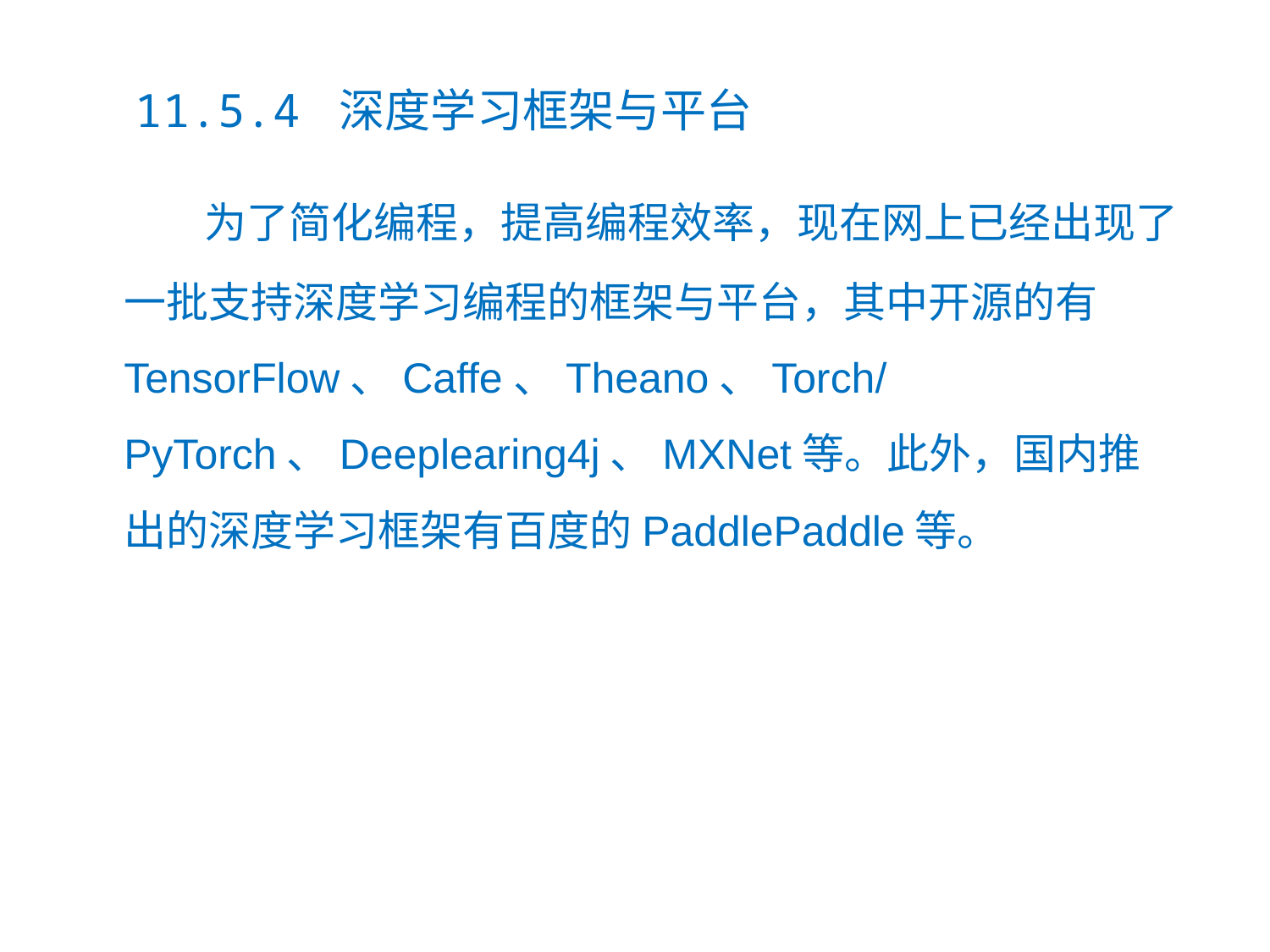

11.5.4 深度学习框架与平台
         为了简化编程，提高编程效率，现在网上已经出现了一批支持深度学习编程的框架与平台，其中开源的有TensorFlow、Caffe、Theano、Torch/PyTorch、Deeplearing4j、MXNet等。此外，国内推出的深度学习框架有百度的PaddlePaddle等。